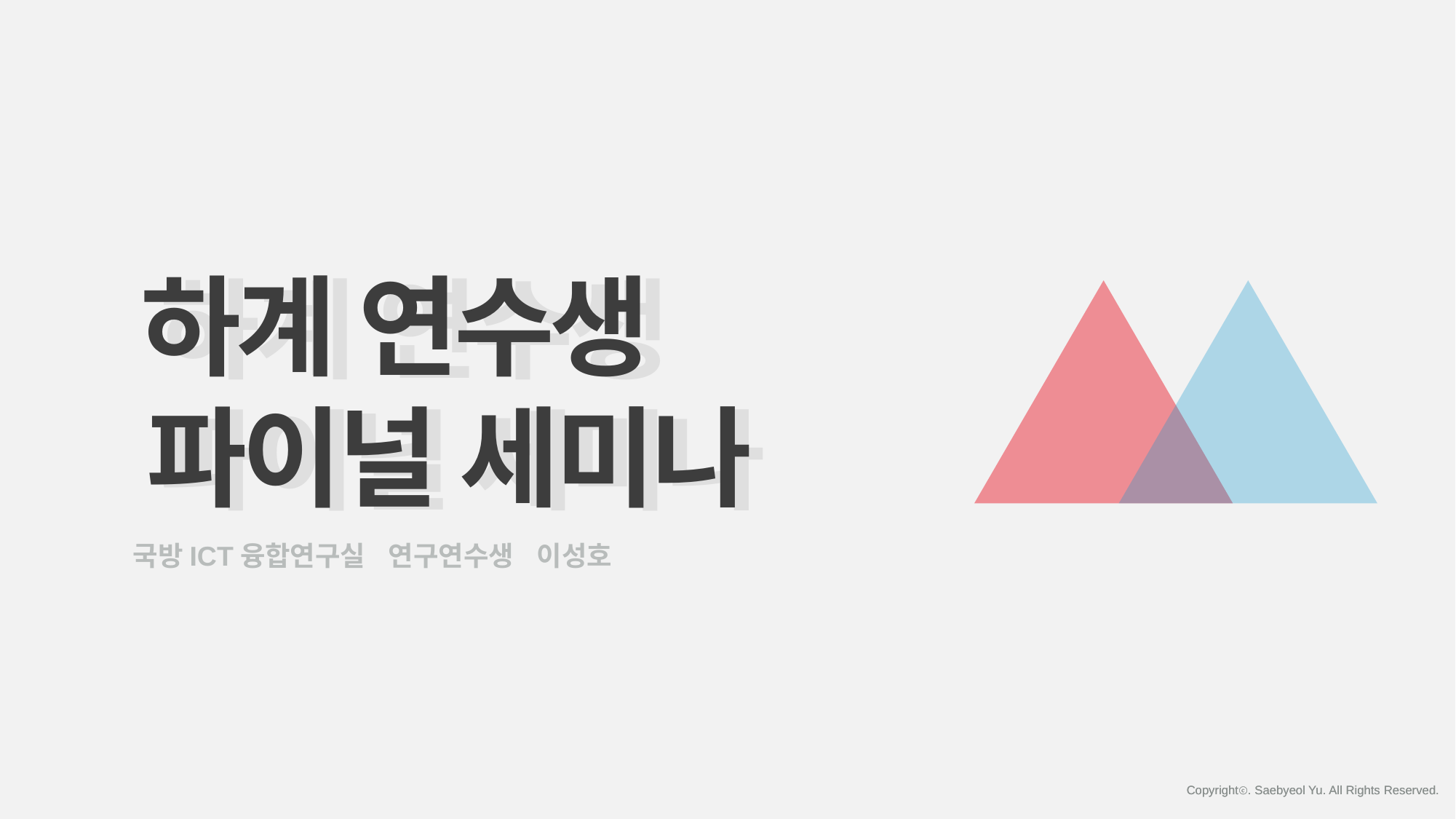

하계 연수생
 파이널 세미나
하계 연수생
파이널 세미나

국방ICT융합연구실   연구연수생   이성호
Copyrightⓒ. Saebyeol Yu. All Rights Reserved.